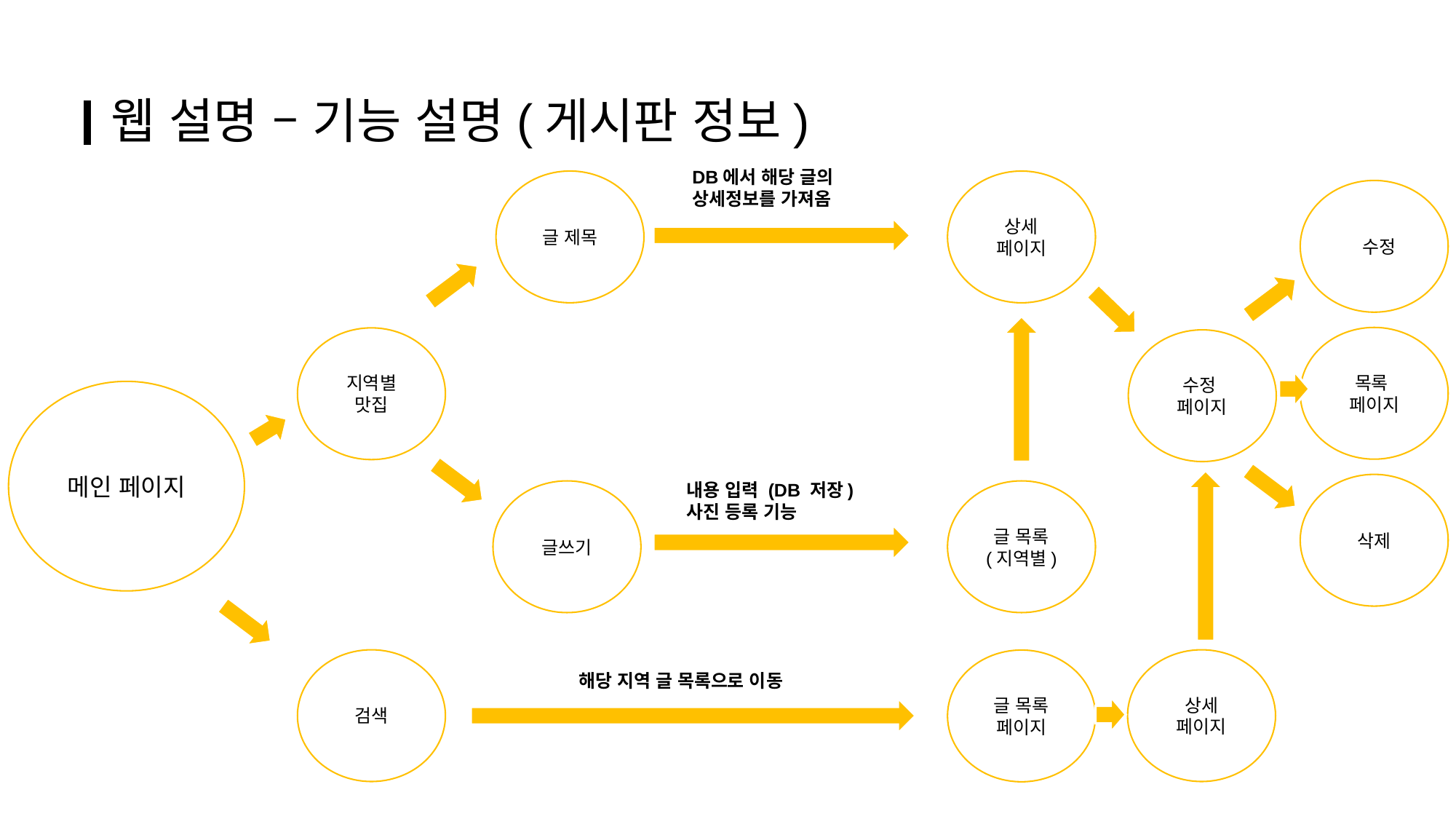

웹 설명 – 기능 설명(게시판 정보)

DB에서 해당 글의
상세정보를 가져옴
글 제목
상세
페이지
 수정

목록
페이지
지역별
맛집
수정
페이지

메인 페이지

내용 입력 (DB 저장)
사진 등록 기능
삭제
글쓰기
글 목록
(지역별)

검색
상세
페이지
글 목록
페이지
해당 지역 글 목록으로 이동